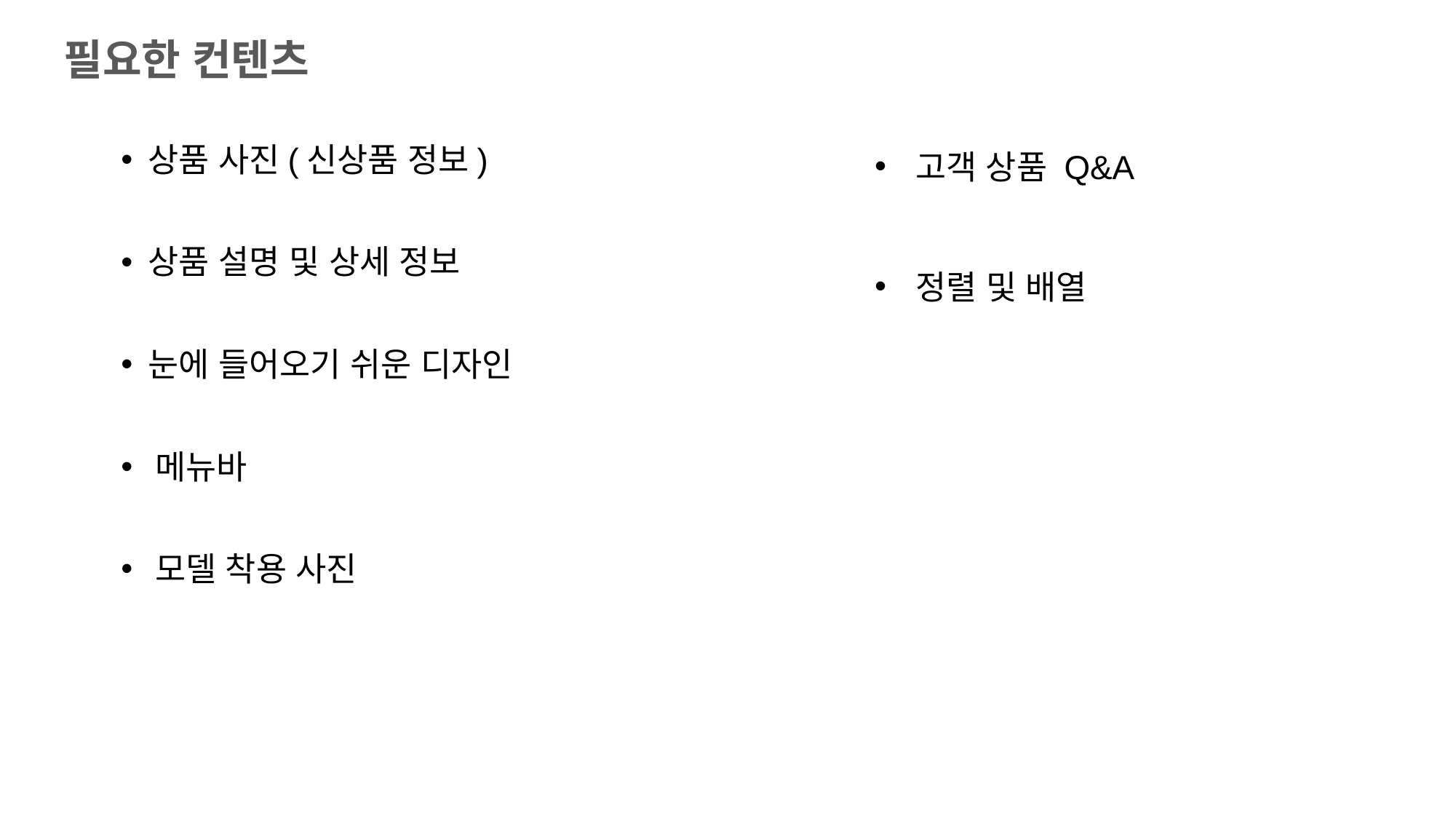

필요한 컨텐츠

고객 상품 Q&A

정렬 및 배열

상품 사진(신상품 정보)

상품 설명 및 상세 정보

눈에 들어오기 쉬운 디자인

메뉴바

모델 착용 사진